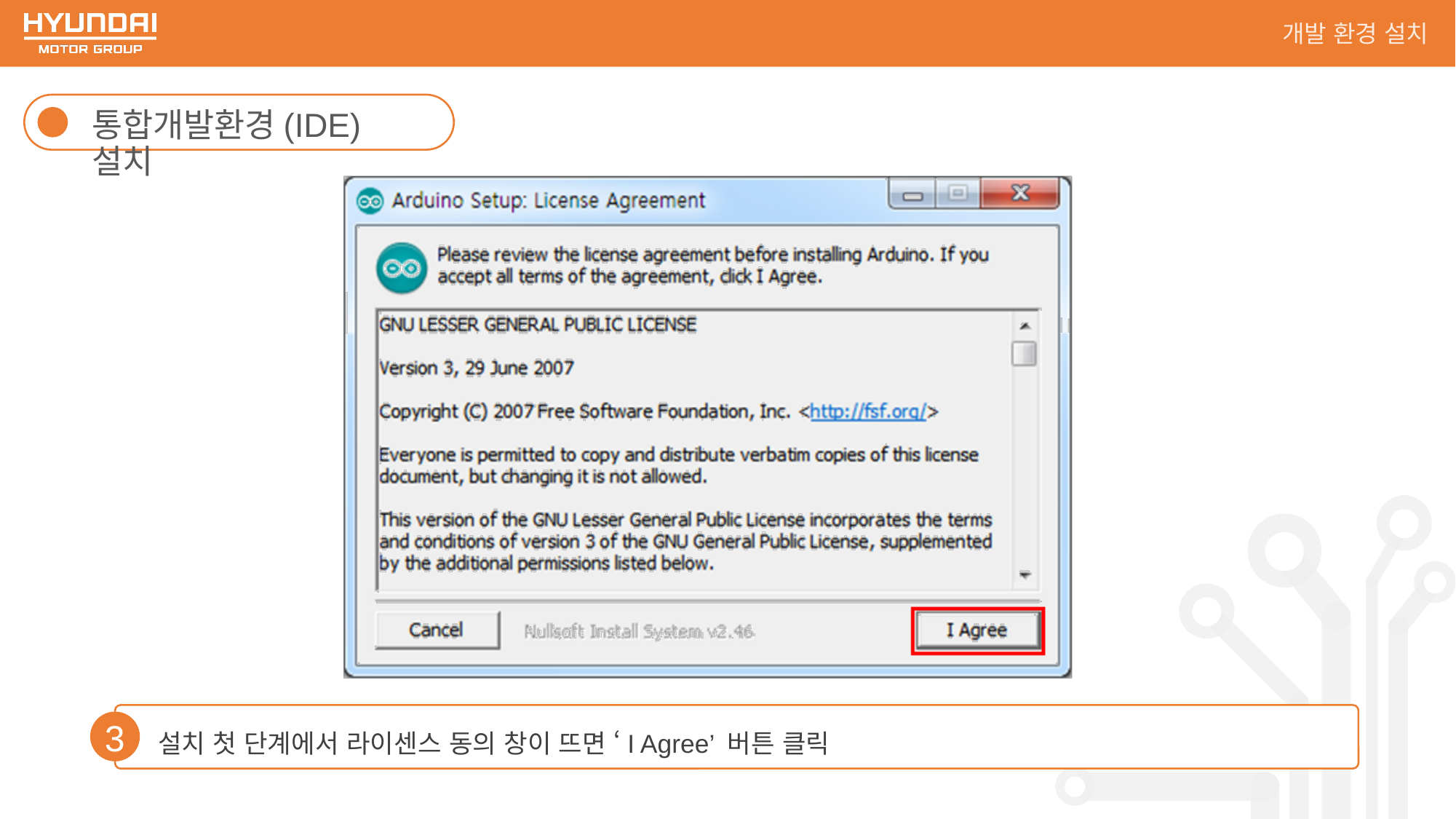

개발 환경 설치
통합개발환경(IDE) 설치

설치 첫 단계에서 라이센스 동의 창이 뜨면 ‘I Agree’ 버튼 클릭
3